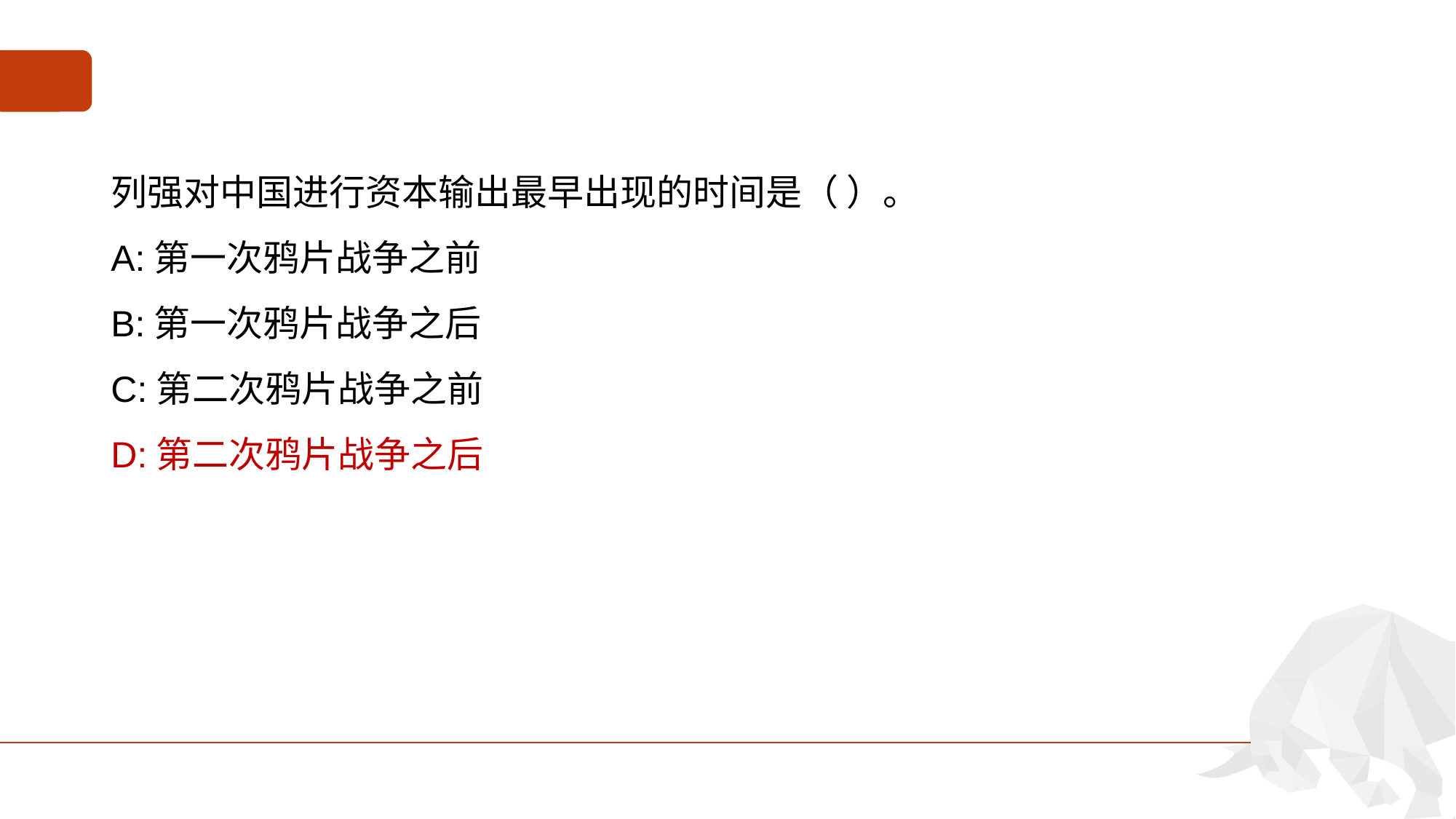

#
列强对中国进行资本输出最早出现的时间是（ ）。
A:第一次鸦片战争之前
B:第一次鸦片战争之后
C:第二次鸦片战争之前
D:第二次鸦片战争之后